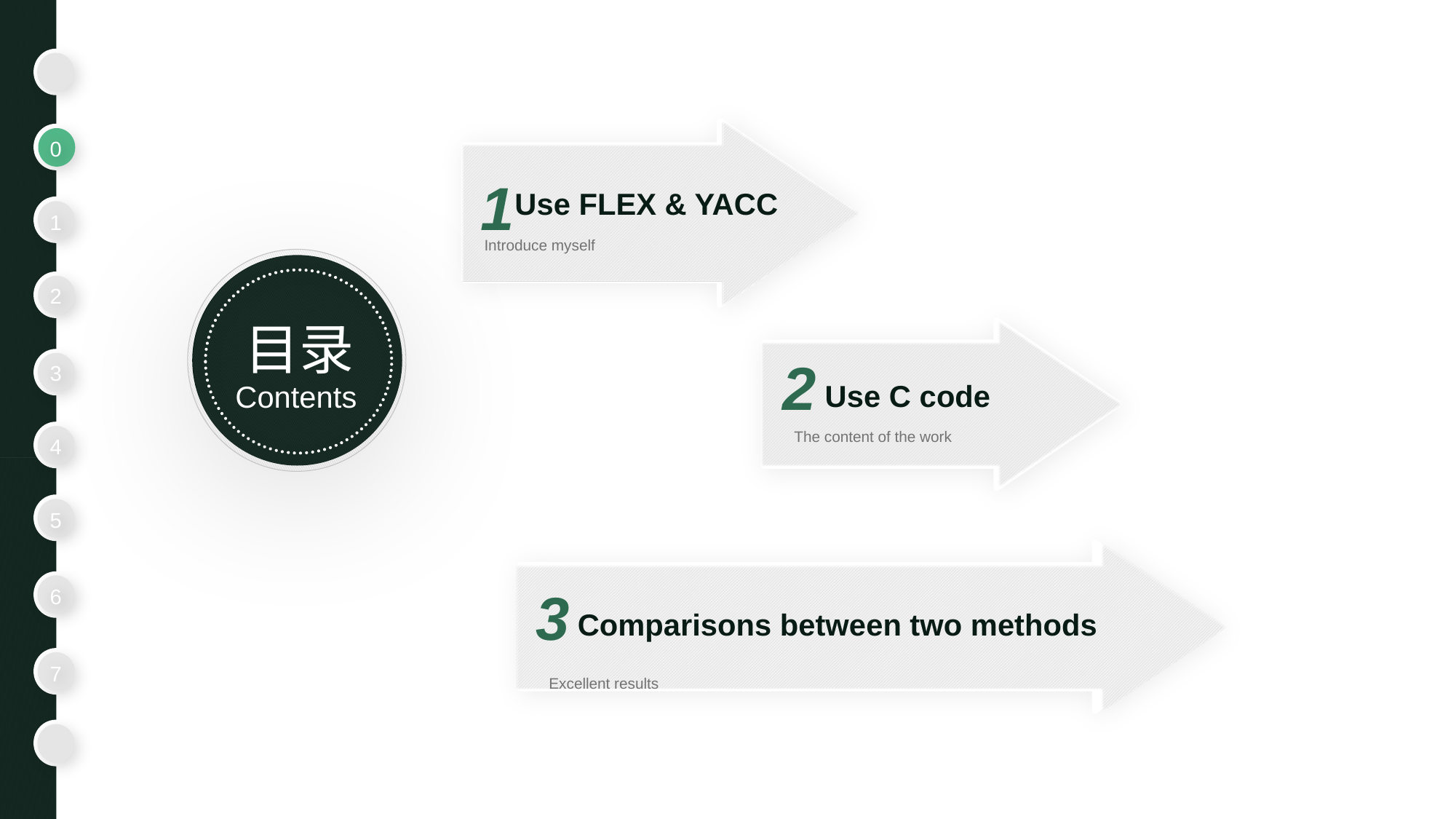

0
1
Use FLEX & YACC

1
Introduce myself

目录
2

2

Contents
3
Use C code
The content of the work

4

5

3

6
Comparisons between two methods

7
Excellent results